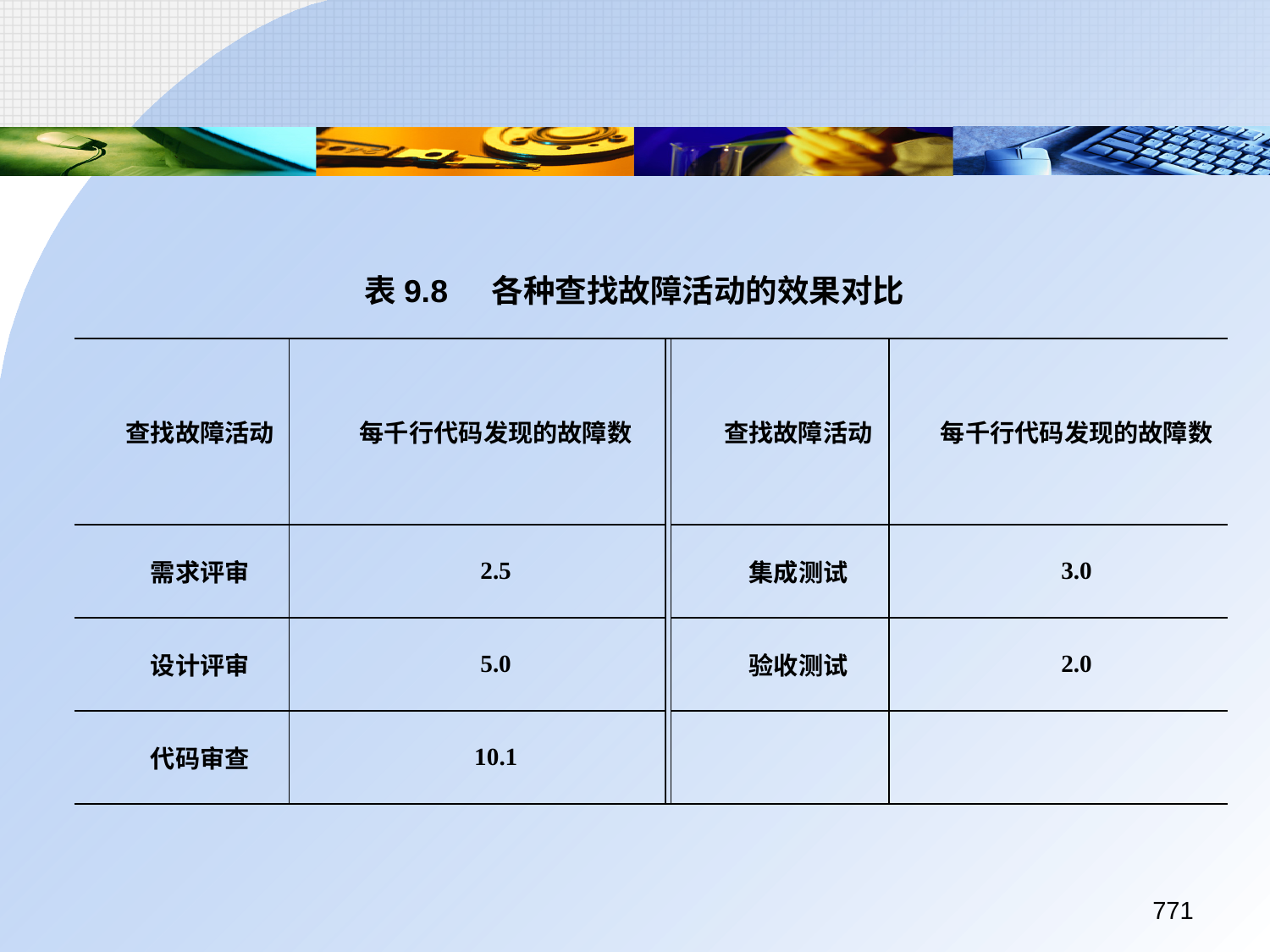

表9.8	各种查找故障活动的效果对比
| 查找故障活动 | 每千行代码发现的故障数 |  | 查找故障活动 | 每千行代码发现的故障数 |
| --- | --- | --- | --- | --- |
| 需求评审 | 2.5 |  | 集成测试 | 3.0 |
| 设计评审 | 5.0 |  | 验收测试 | 2.0 |
| 代码审查 | 10.1 |  |  |  |
771